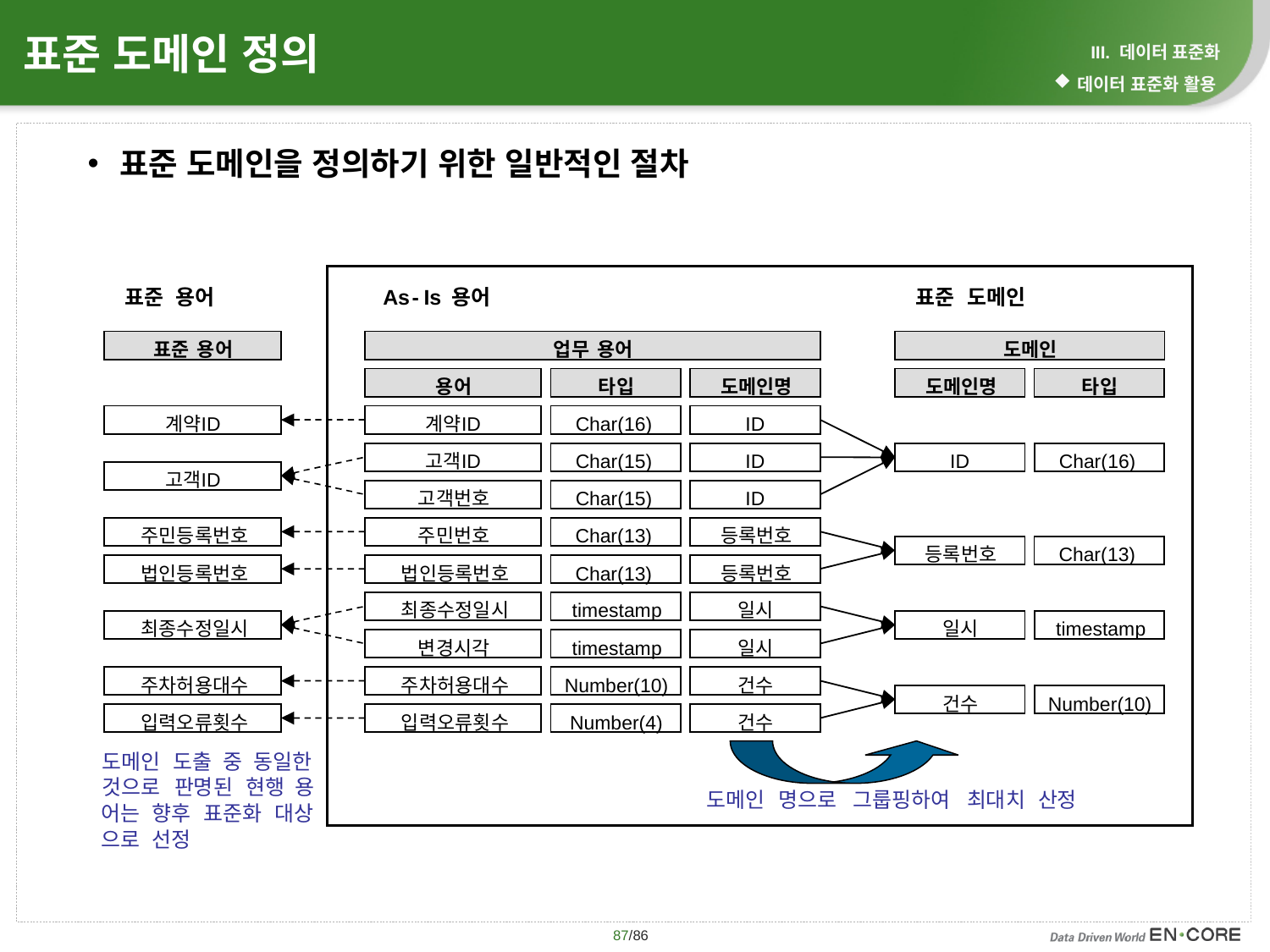

# 표준 도메인 정의
III. 데이터 표준화
데이터 표준화 활용
표준 도메인을 정의하기 위한 일반적인 절차

표준
용어
As
-
Is
용어
표준
도메인

표준
용어
업무
용어
도메인

용어
타입
도메인명
도메인명
타입

계약
ID
계약
ID
Char(16)
ID

고객
ID
Char(15)
ID
ID
Char(16)

고객
ID

고객번호
Char(15)
ID

주민등록번호
주민번호
Char(13)
등록번호

등록번호
Char(13)

법인등록번호
법인등록번호
Char(13)
등록번호

최종수정일시
timestamp
일시

최종수정일시
일시
timestamp

변경시각
timestamp
일시

주차허용대수
주차허용대수
Number(10)
건수

건수
Number(10)

입력오류횟수
입력오류횟수
Number(4)
건수

도메인
도출
중
동일한
것으로
판명된
현행
용

도메인
명으로
그룹핑하여
최대치
산정
어는
향후
표준화
대상
으로
선정